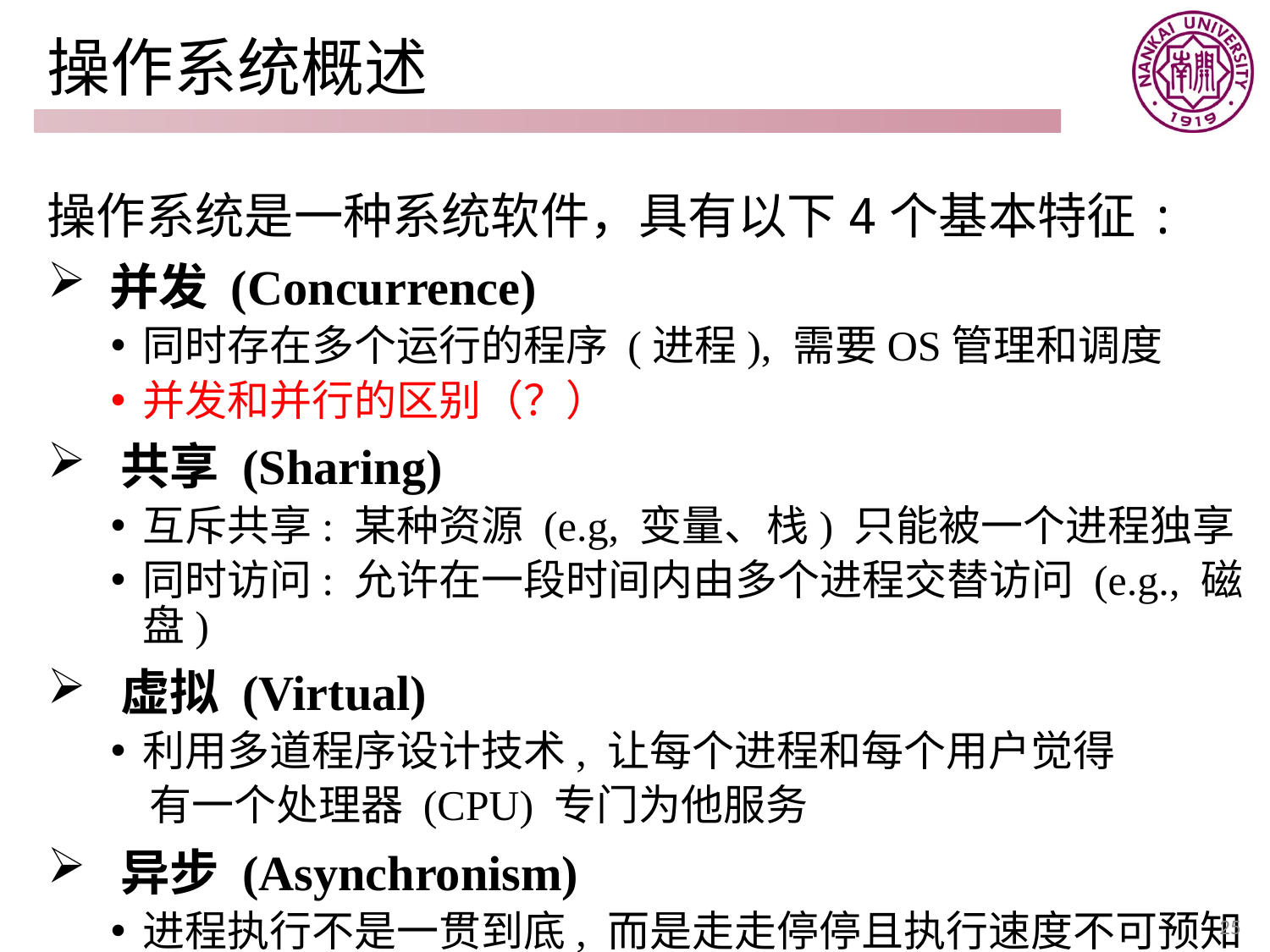

# 操作系统概述
操作系统是一种系统软件，具有以下4个基本特征:
 并发 (Concurrence)
同时存在多个运行的程序 (进程), 需要OS管理和调度
并发和并行的区别（？）
  共享 (Sharing)
互斥共享: 某种资源 (e.g, 变量、栈) 只能被一个进程独享
同时访问: 允许在一段时间内由多个进程交替访问 (e.g., 磁盘)
  虚拟 (Virtual)
利用多道程序设计技术, 让每个进程和每个用户觉得
   有一个处理器 (CPU) 专门为他服务
  异步 (Asynchronism)
进程执行不是一贯到底, 而是走走停停且执行速度不可预知

25